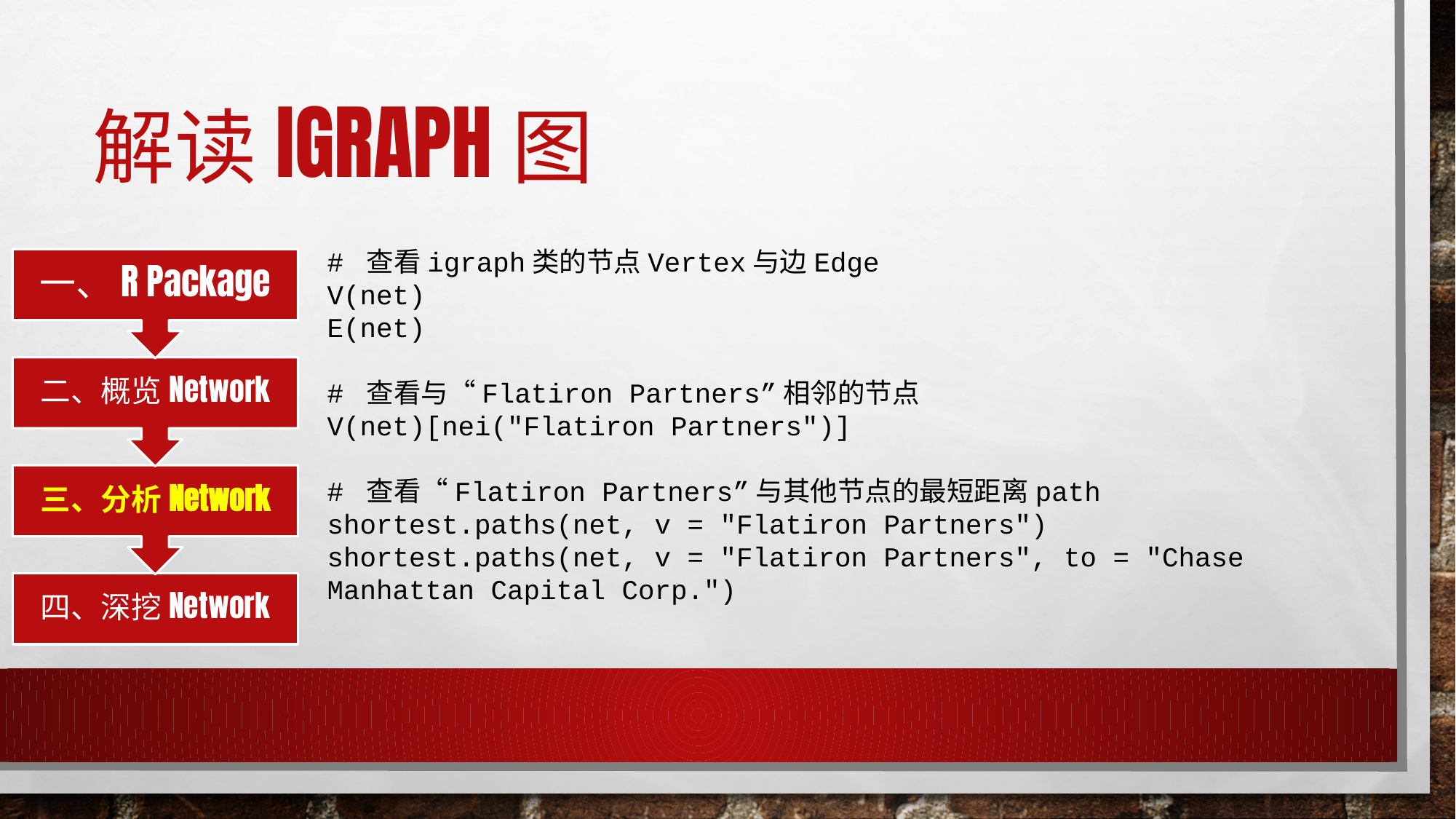

# 解读IGRaPH图
# 查看igraph类的节点Vertex与边Edge
V(net)
E(net)

# 查看与“Flatiron Partners”相邻的节点
V(net)[nei("Flatiron Partners")]

# 查看“Flatiron Partners”与其他节点的最短距离path
shortest.paths(net, v = "Flatiron Partners")
shortest.paths(net, v = "Flatiron Partners", to = "Chase Manhattan Capital Corp.")
四、深挖Network
三、分析Network
二、概览Network
一、R Package